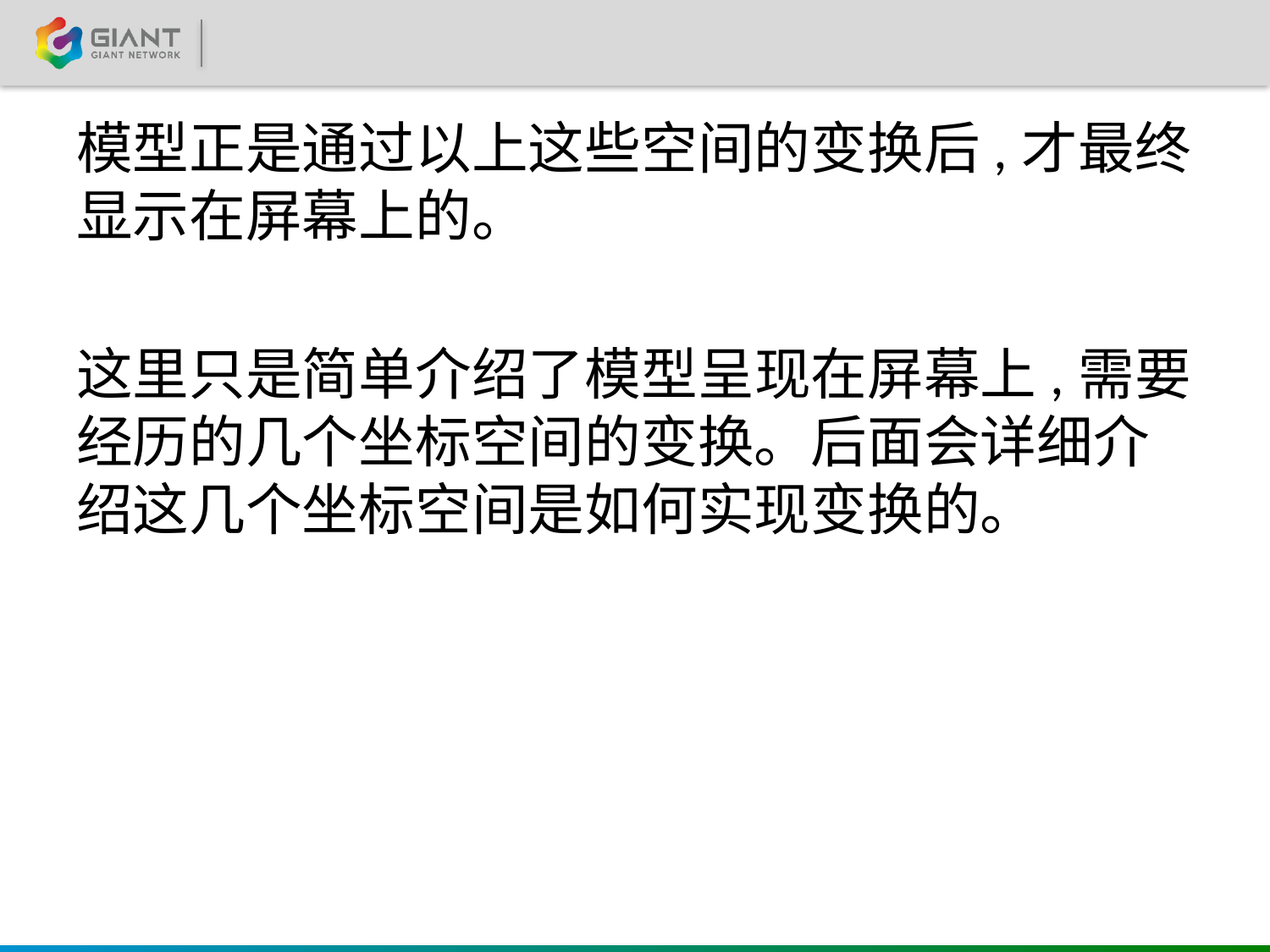

模型正是通过以上这些空间的变换后,才最终显示在屏幕上的。

这里只是简单介绍了模型呈现在屏幕上,需要经历的几个坐标空间的变换。后面会详细介绍这几个坐标空间是如何实现变换的。